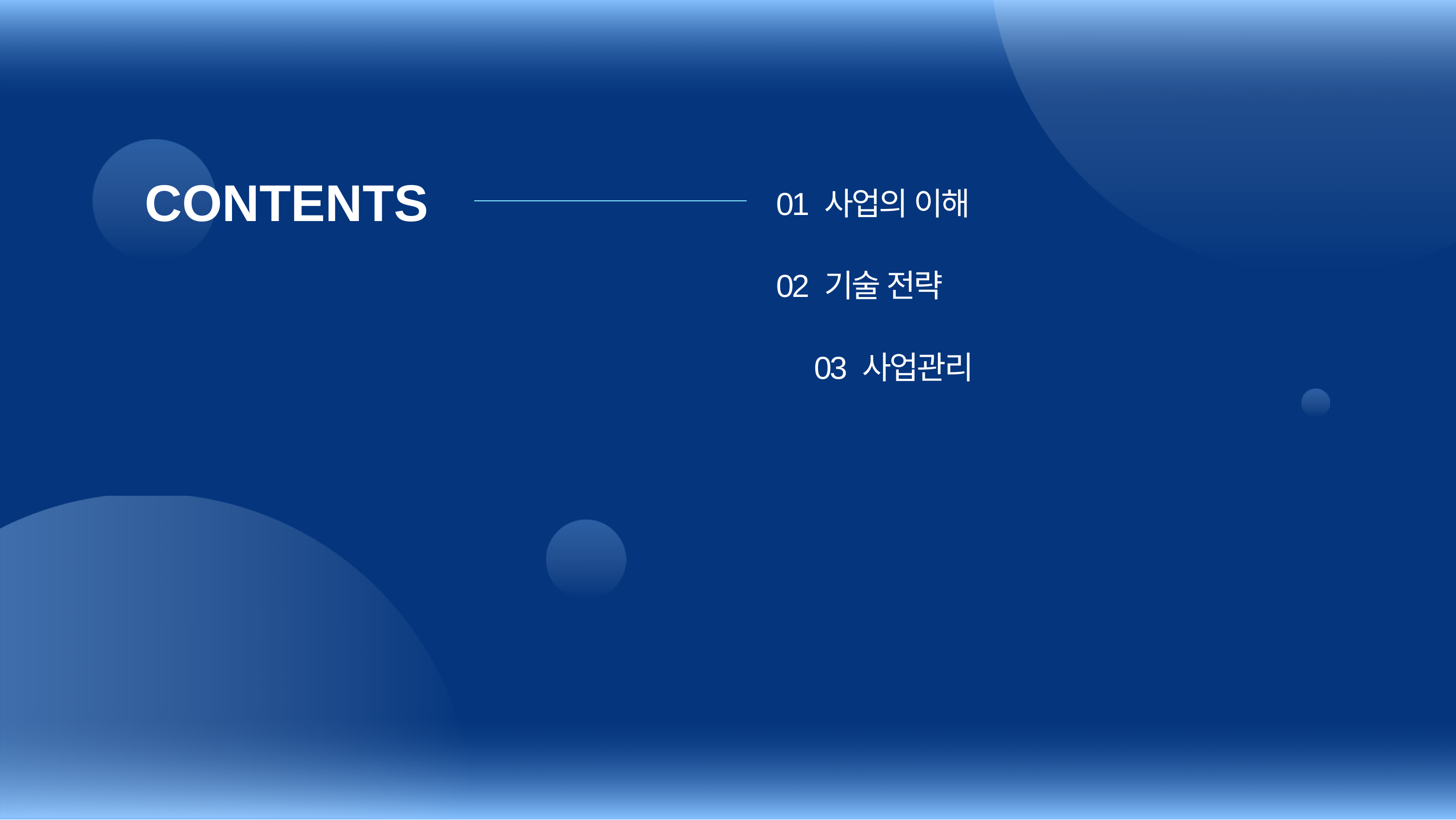

CONTENTS
01 사업의 이해
02 기술 전략
03 사업관리